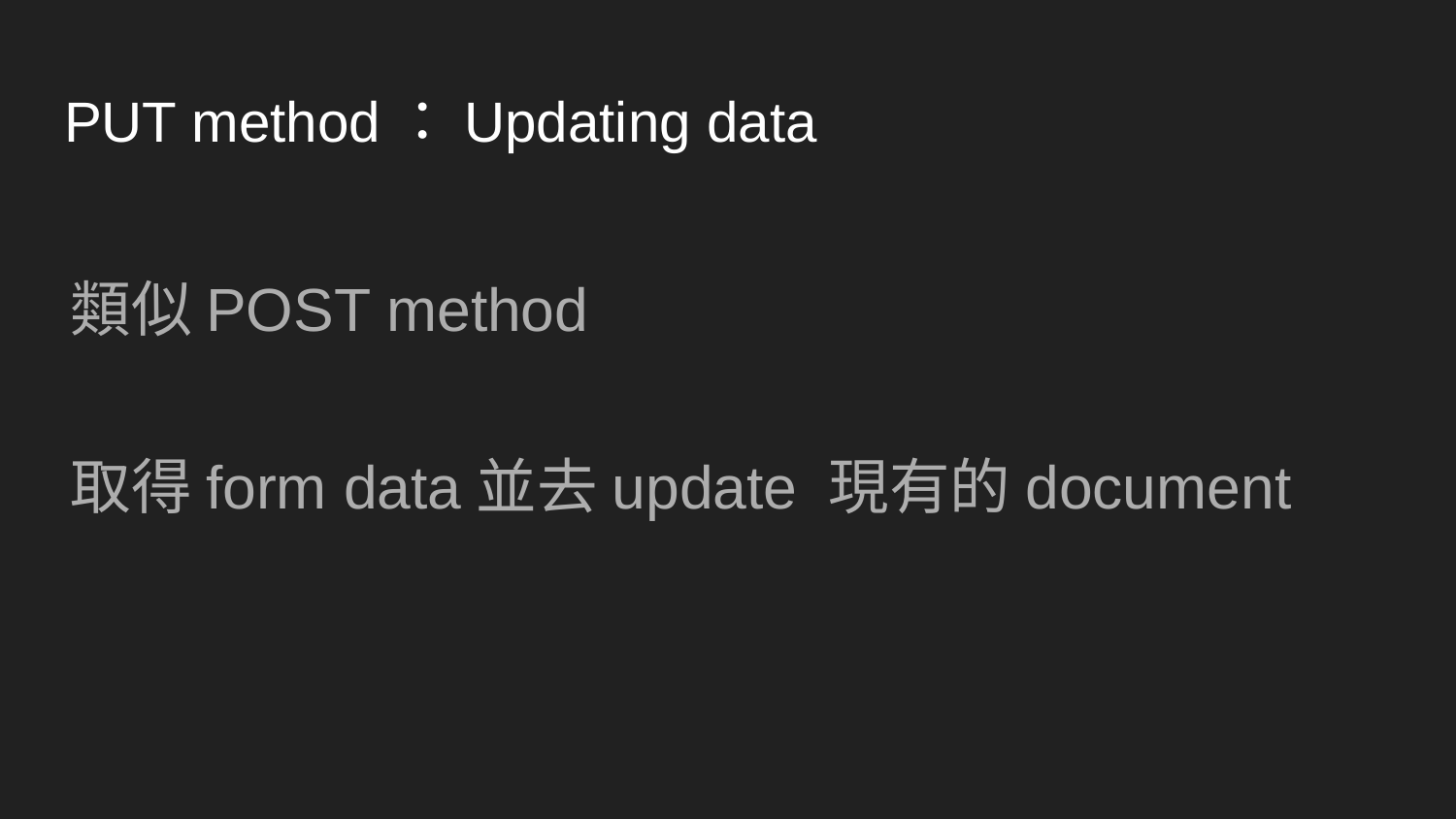

# PUT method：Updating data
類似POST method
取得form data並去update 現有的document